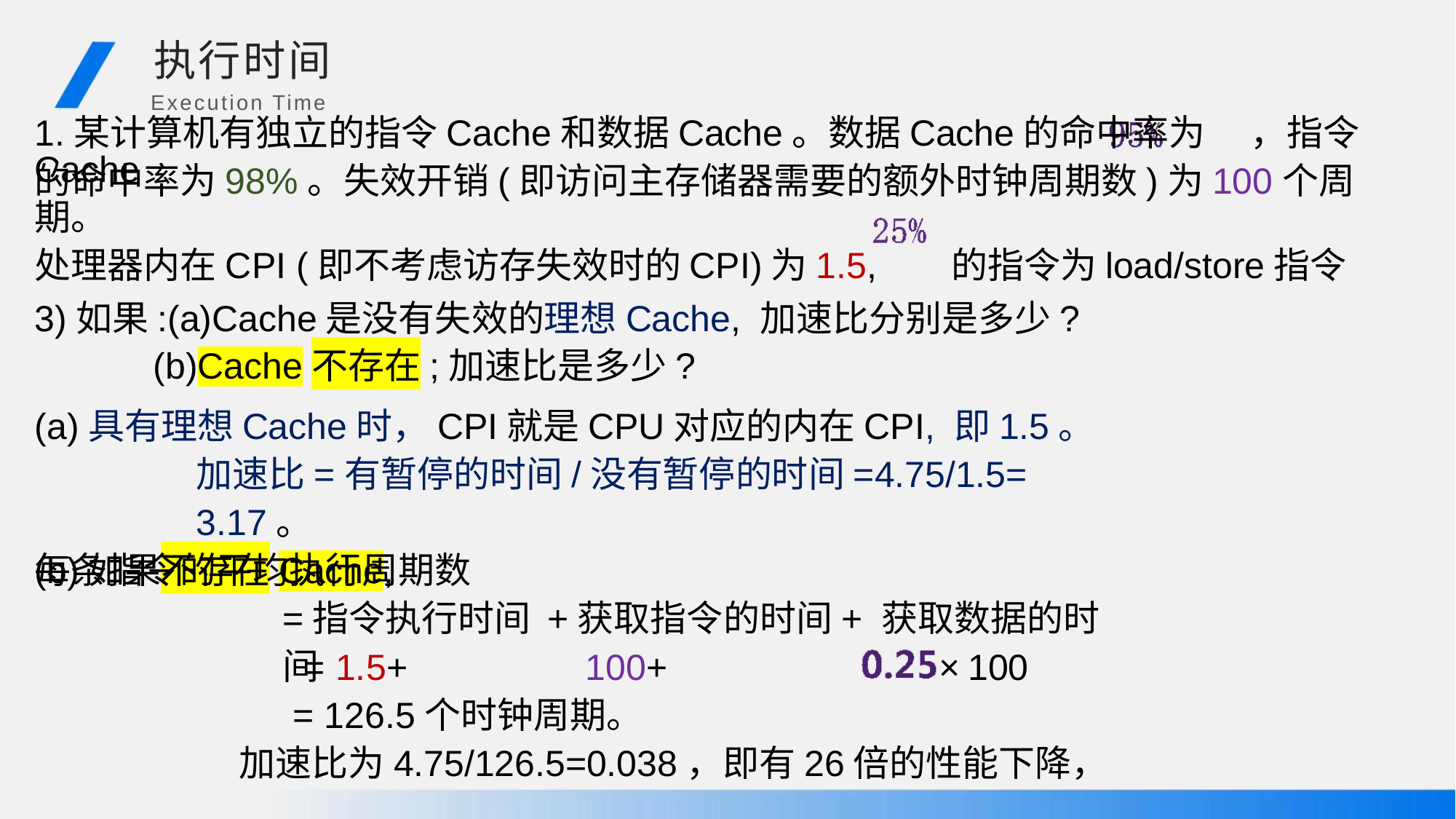

执行时间
Execution Time
1.某计算机有独立的指令Cache和数据Cache。数据Cache的命中率为 ，指令Cache
的命中率为98%。失效开销(即访问主存储器需要的额外时钟周期数)为100个周期。
处理器内在CPI (即不考虑访存失效时的CPI)为1.5, 的指令为load/store指令
3)如果:(a)Cache是没有失效的理想Cache, 加速比分别是多少?
(b)Cache不存在;加速比是多少?
(a)具有理想Cache时，CPI就是CPU对应的内在CPI, 即1.5。
加速比=有暂停的时间/没有暂停的时间=4.75/1.5= 3.17。
(b)如果不存在Cache,
每条指令的平均执行周期数
=指令执行时间 +获取指令的时间+ 获取数据的时间
= 1.5+
= 126.5个时钟周期。
加速比为4.75/126.5=0.038，即有26倍的性能下降，
100+
×100